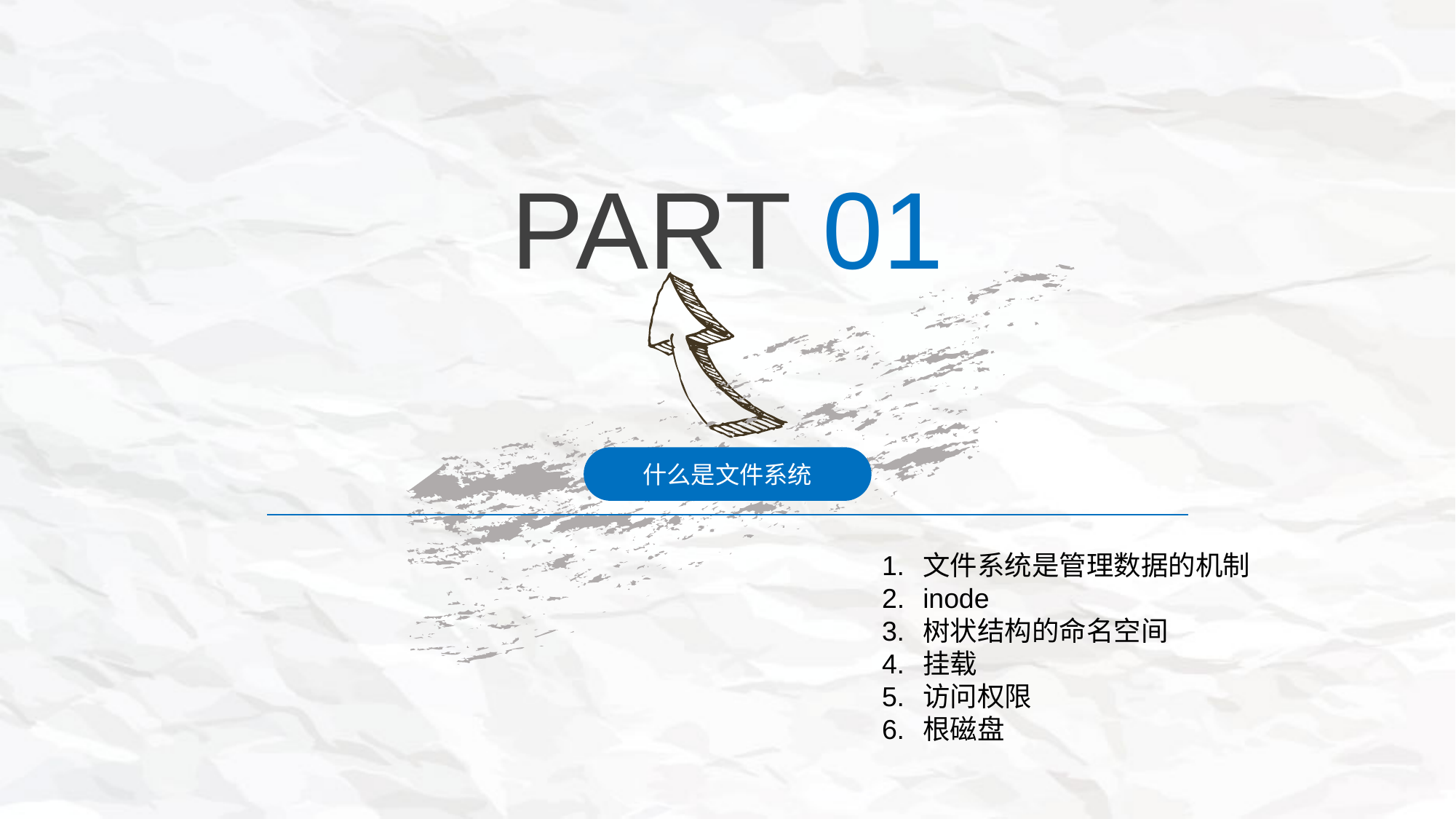

PART 01

什么是文件系统
文件系统是管理数据的机制
inode
树状结构的命名空间
挂载
访问权限
根磁盘